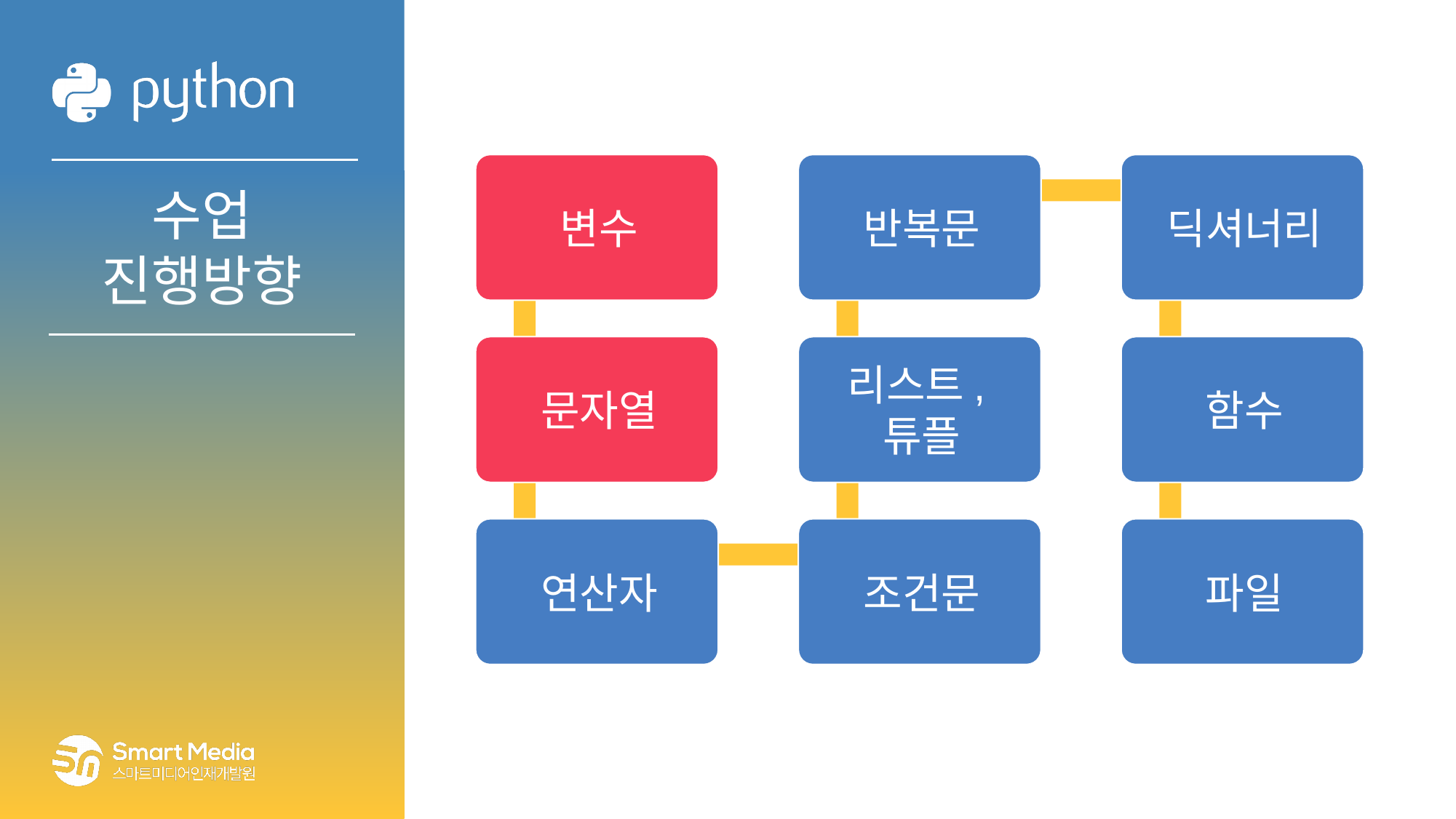

변수
문자열
연산자
조건문
리스트,튜플
반복문
딕셔너리
함수
파일
수업
진행방향